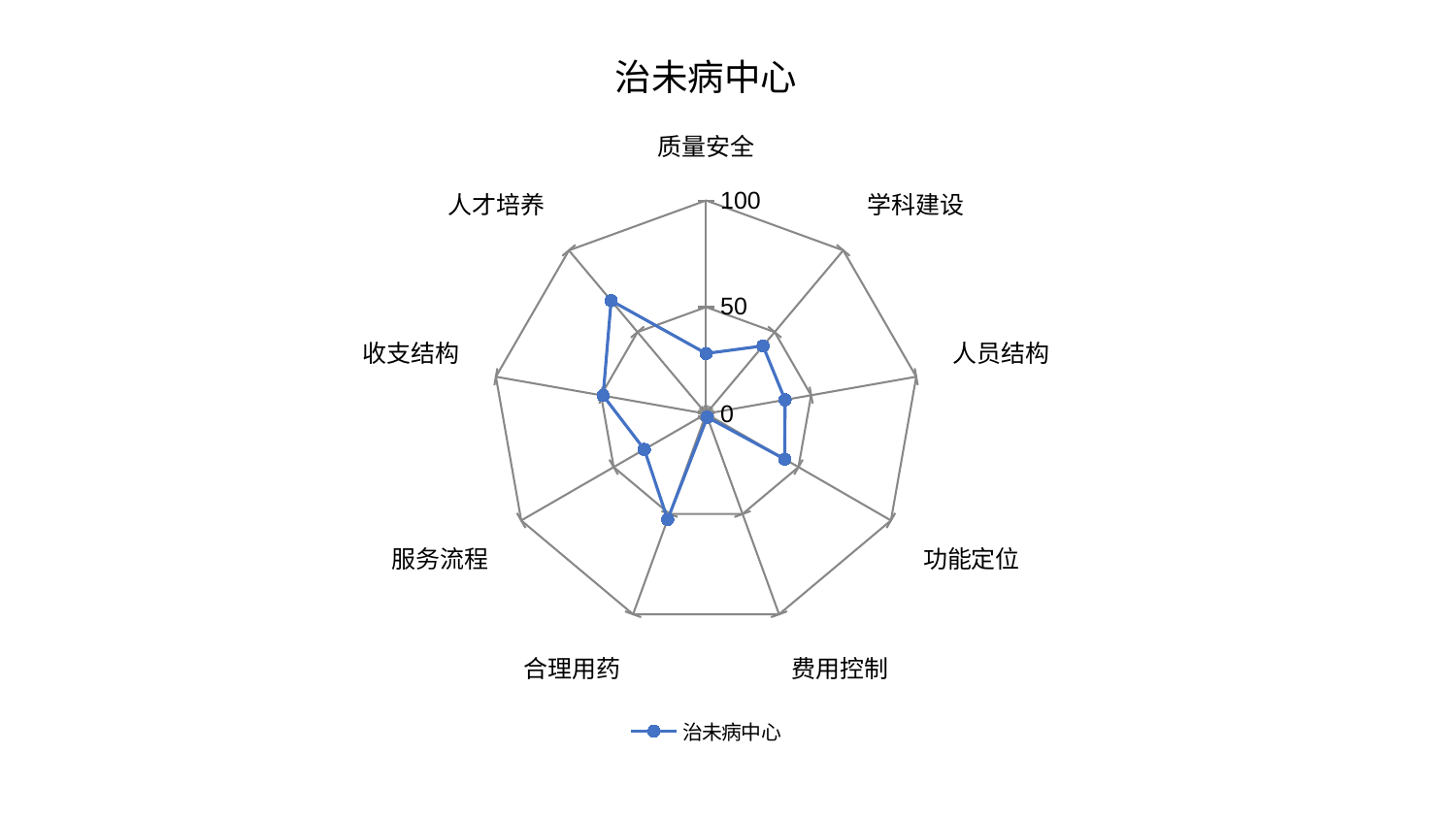

### Chart: 治未病中心

| Category | 治未病中心 |
|---|---|
| 质量安全 | 28.272336121830488 |
| 学科建设 | 41.54199912165802 |
| 人员结构 | 37.60412883744013 |
| 功能定位 | 42.55887278635094 |
| 费用控制 | 1.7116016457279721 |
| 合理用药 | 52.70748452683358 |
| 服务流程 | 33.416029740920365 |
| 收支结构 | 48.97577464386534 |
| 人才培养 | 69.24094308974263 |
81